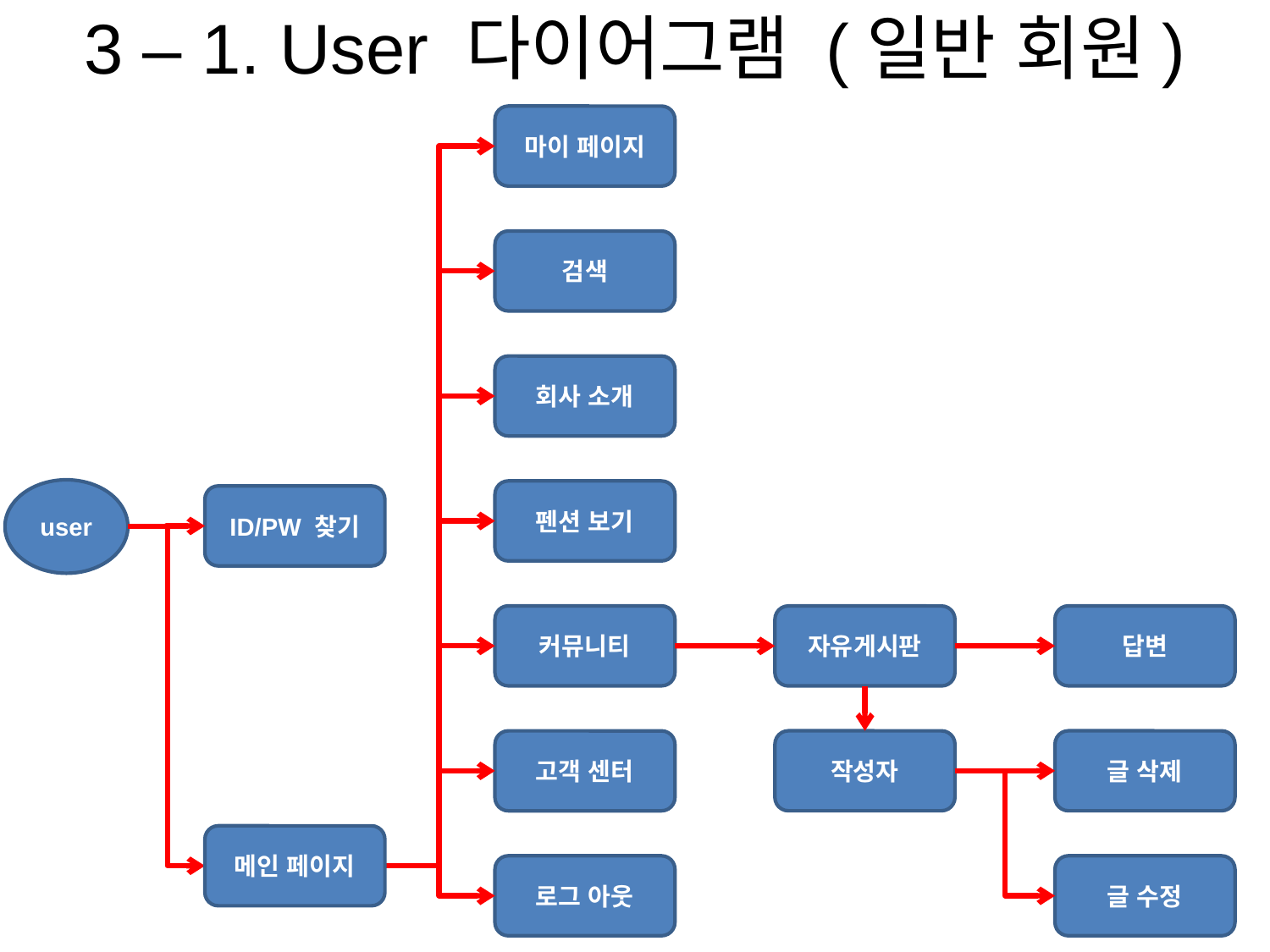

# 3 – 1. User 다이어그램 (일반 회원)
마이 페이지

검색
회사 소개
user
펜션 보기
ID/PW 찾기
커뮤니티
답변
자유게시판
글 삭제
작성자
고객 센터
메인 페이지
로그 아웃
글 수정